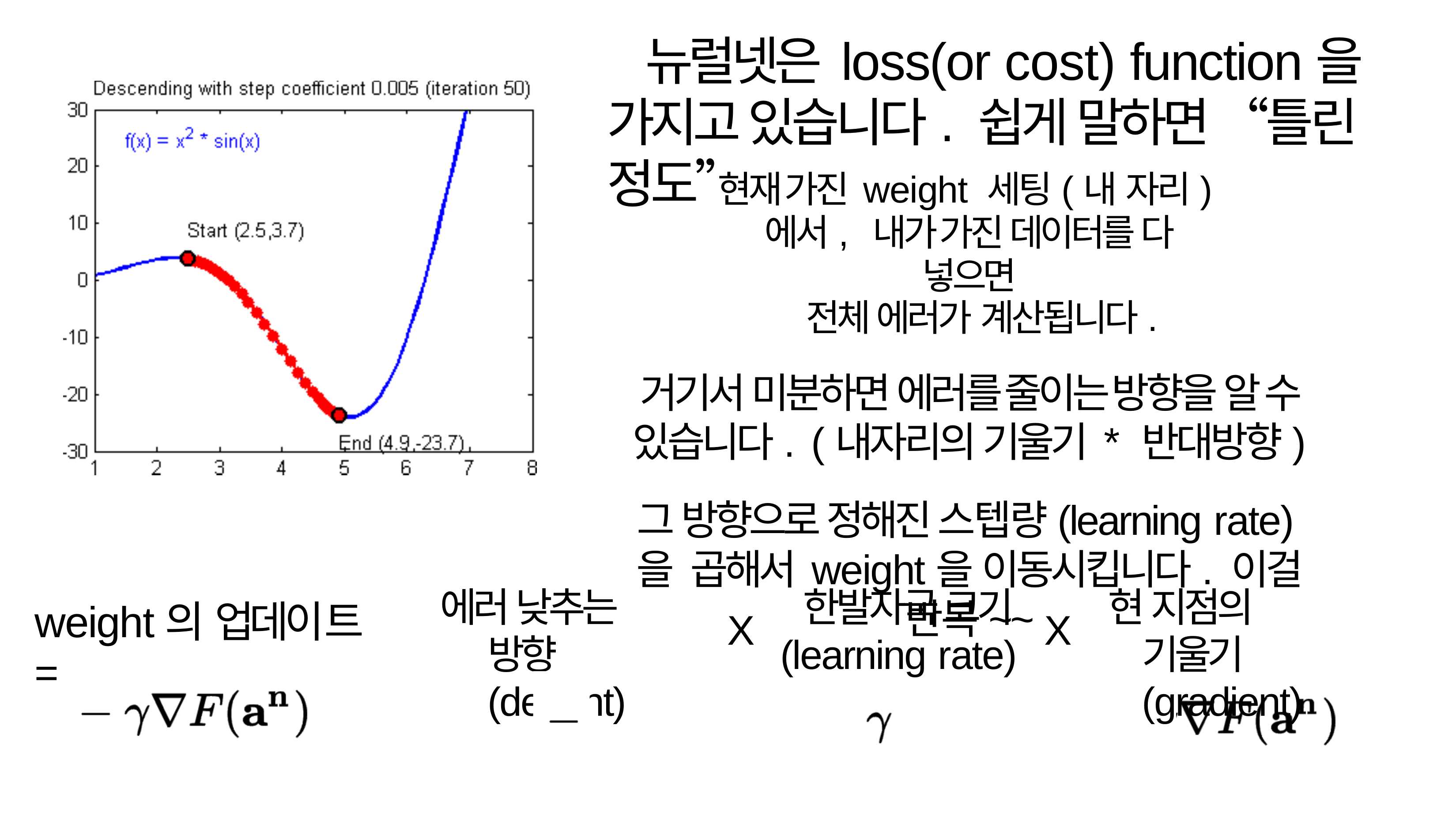

# 뉴럴넷은 loss(or cost) function을  가지고 있습니다. 쉽게 말하면 “틀린 정도”

현재 가진 weight 세팅(내 자리)에서,  내가 가진 데이터를 다 넣으면
전체 에러가 계산됩니다.
거기서 미분하면 에러를 줄이는 방향을 알 수 있습니다.  (내자리의 기울기 * 반대방향)
그 방향으로 정해진 스텝량(learning rate)을  곱해서 weight을 이동시킵니다. 이걸 반복~~
에러 낮추는 방향  (decent)
한발자국 크기  (learning rate)
현 지점의 기울기  (gradient)
weight의 업데이트	=
X
X